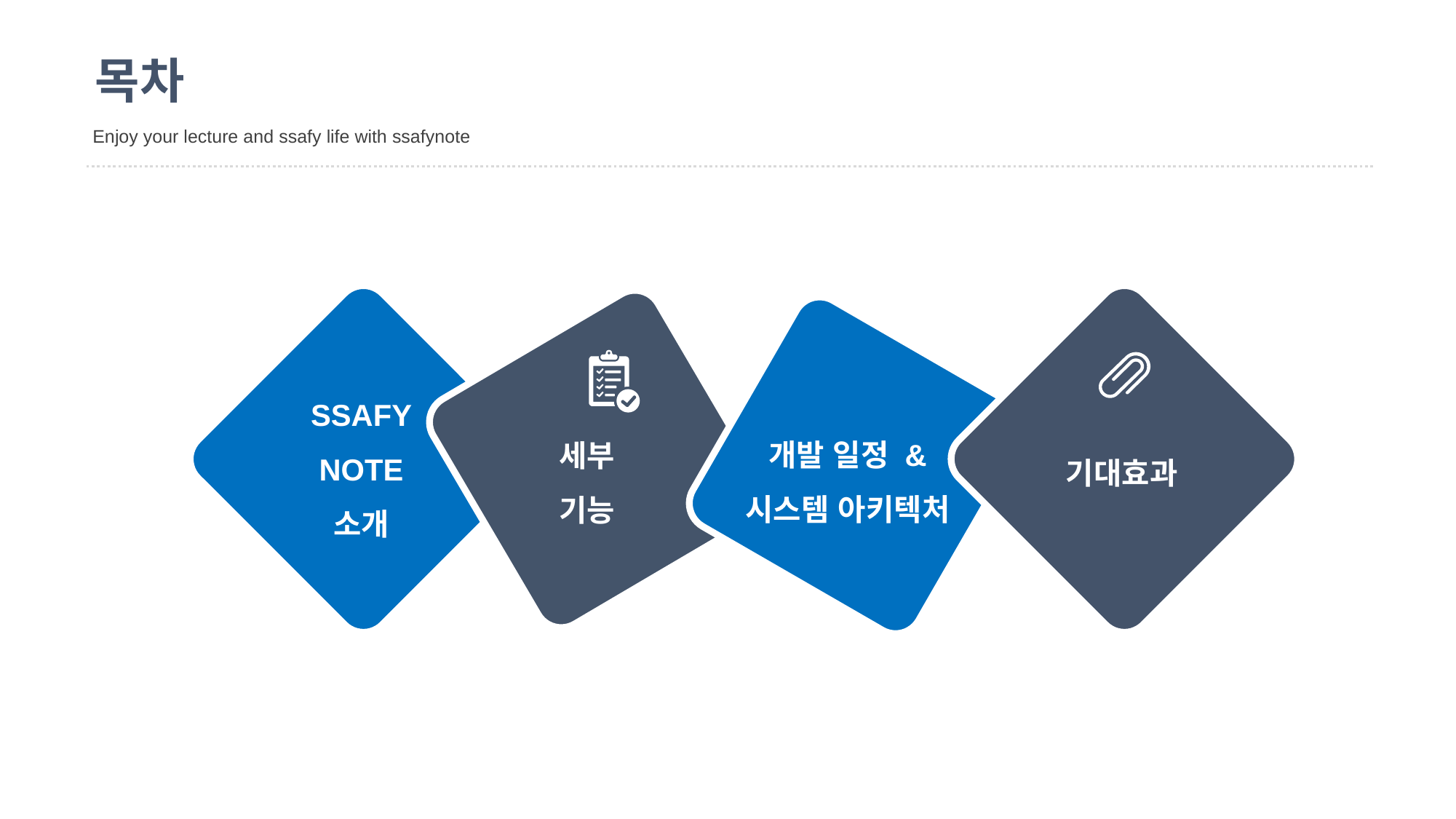

목차
Enjoy your lecture and ssafy life with ssafynote

SSAFY
NOTE
소개
개발 일정 &
시스템 아키텍처
세부
기능
기대효과